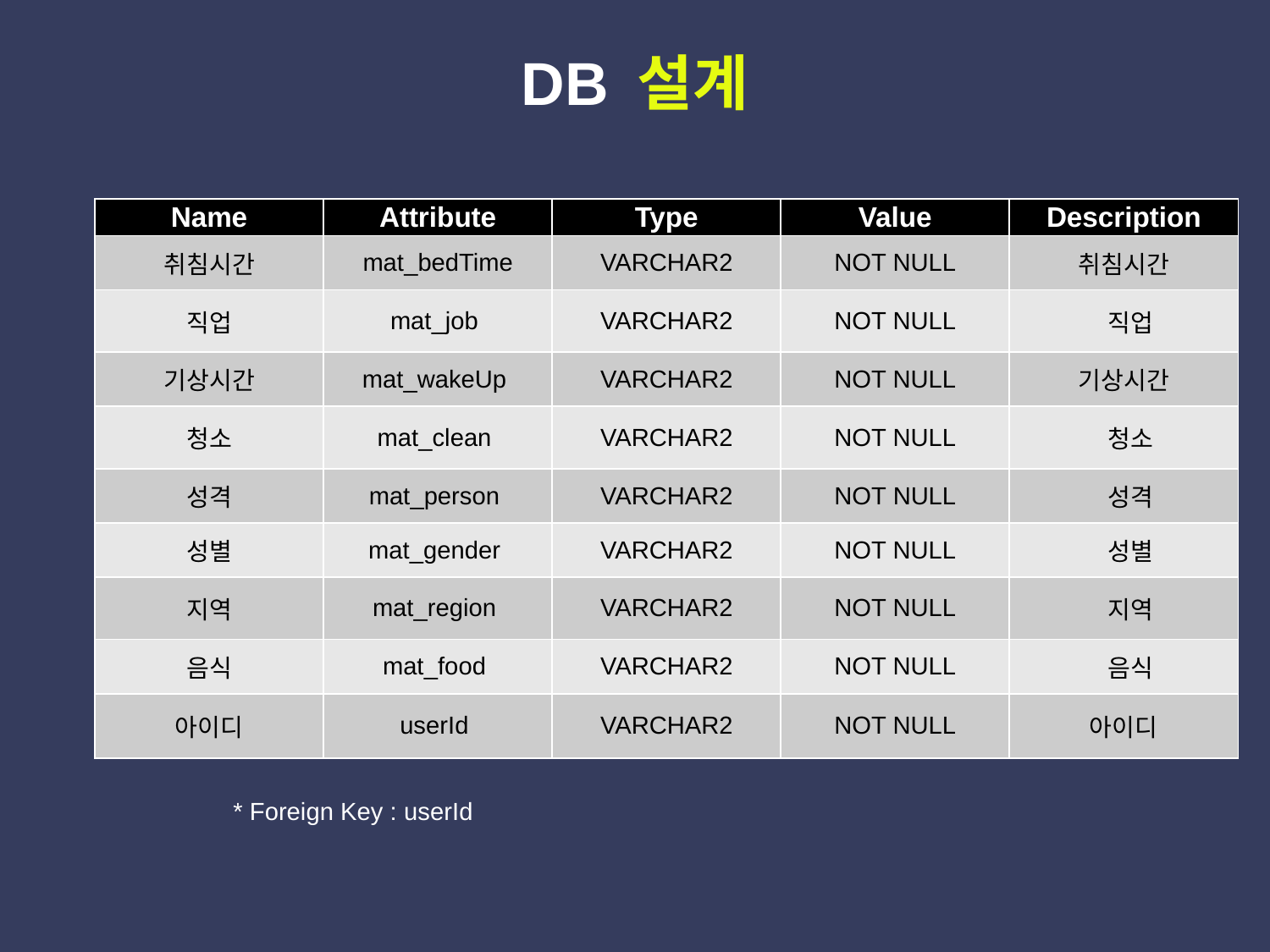

DB 설계
    Matching Table : 매칭의 정보를 저장할 테이블
| Name | Attribute | Type | Value | Description |
| --- | --- | --- | --- | --- |
| 취침시간 | mat\_bedTime | VARCHAR2 | NOT NULL | 취침시간 |
| 직업 | mat\_job | VARCHAR2 | NOT NULL | 직업 |
| 기상시간 | mat\_wakeUp | VARCHAR2 | NOT NULL | 기상시간 |
| 청소 | mat\_clean | VARCHAR2 | NOT NULL | 청소 |
| 성격 | mat\_person | VARCHAR2 | NOT NULL | 성격 |
| 성별 | mat\_gender | VARCHAR2 | NOT NULL | 성별 |
| 지역 | mat\_region | VARCHAR2 | NOT NULL | 지역 |
| 음식 | mat\_food | VARCHAR2 | NOT NULL | 음식 |
| 아이디 | userId | VARCHAR2 | NOT NULL | 아이디 |
* Foreign Key : userId